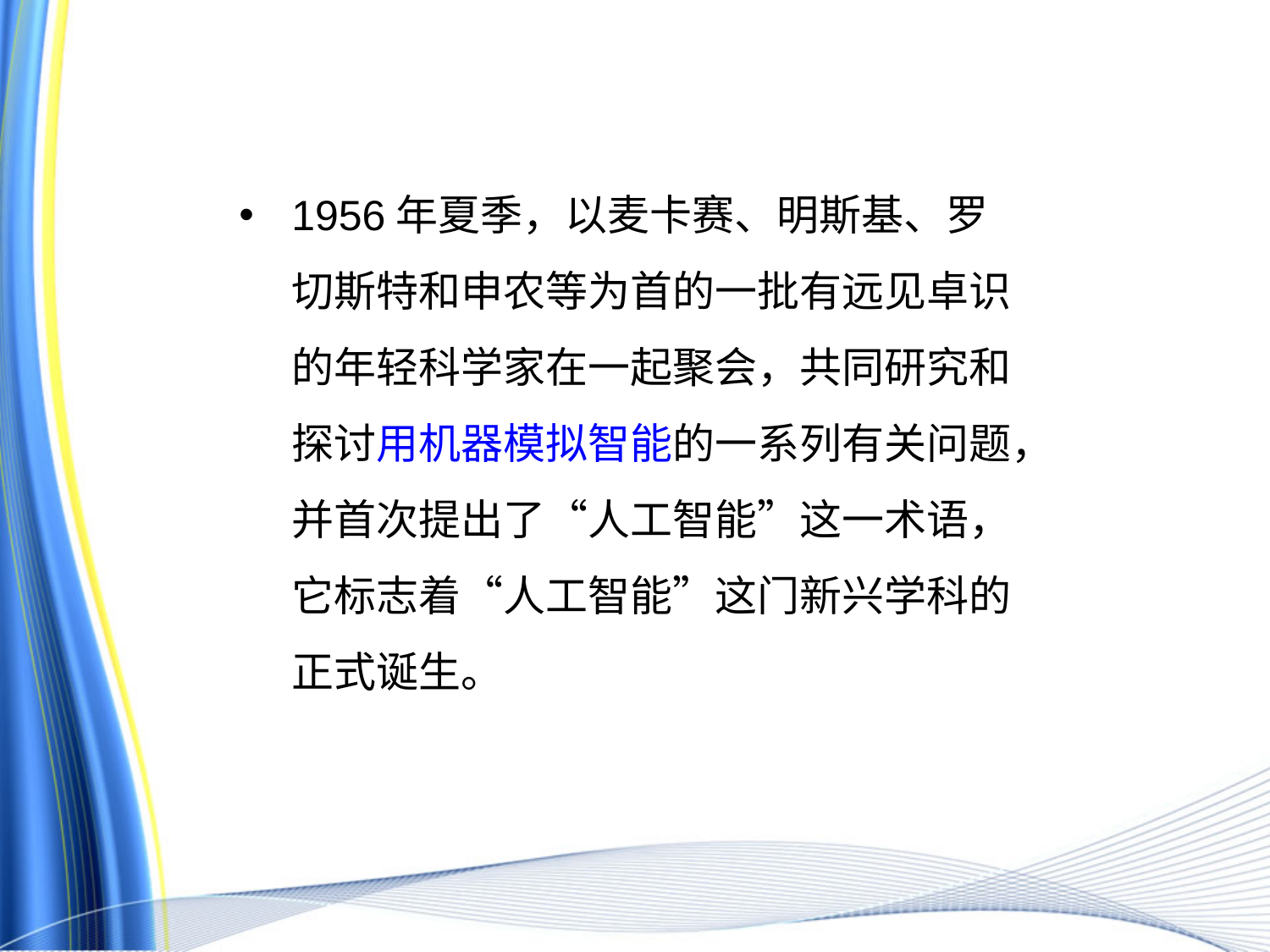

1956年夏季，以麦卡赛、明斯基、罗切斯特和申农等为首的一批有远见卓识的年轻科学家在一起聚会，共同研究和探讨用机器模拟智能的一系列有关问题，并首次提出了“人工智能”这一术语，它标志着“人工智能”这门新兴学科的正式诞生。